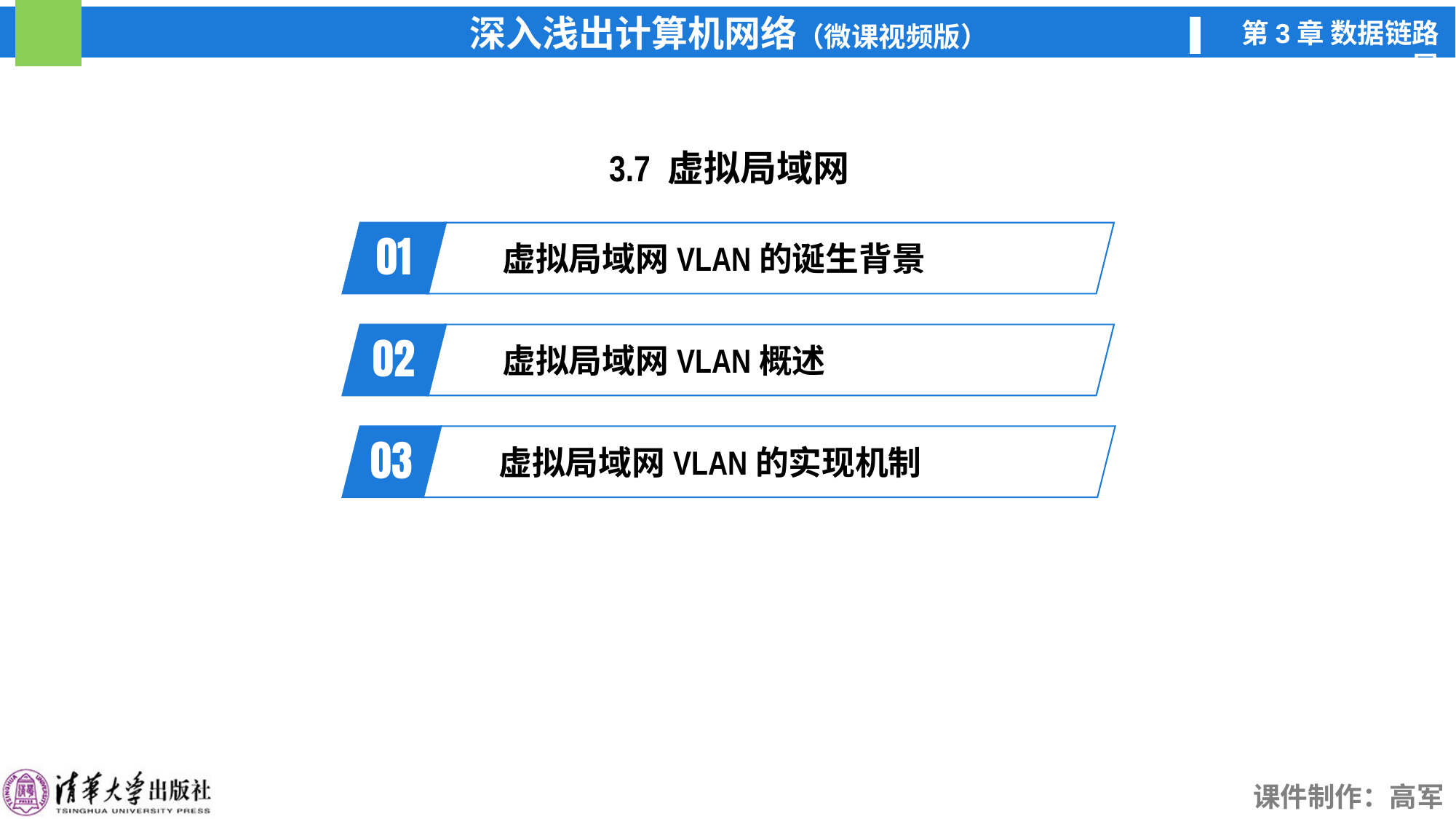

3.7 虚拟局域网
01
虚拟局域网VLAN的诞生背景
02
虚拟局域网VLAN概述
03
虚拟局域网VLAN的实现机制